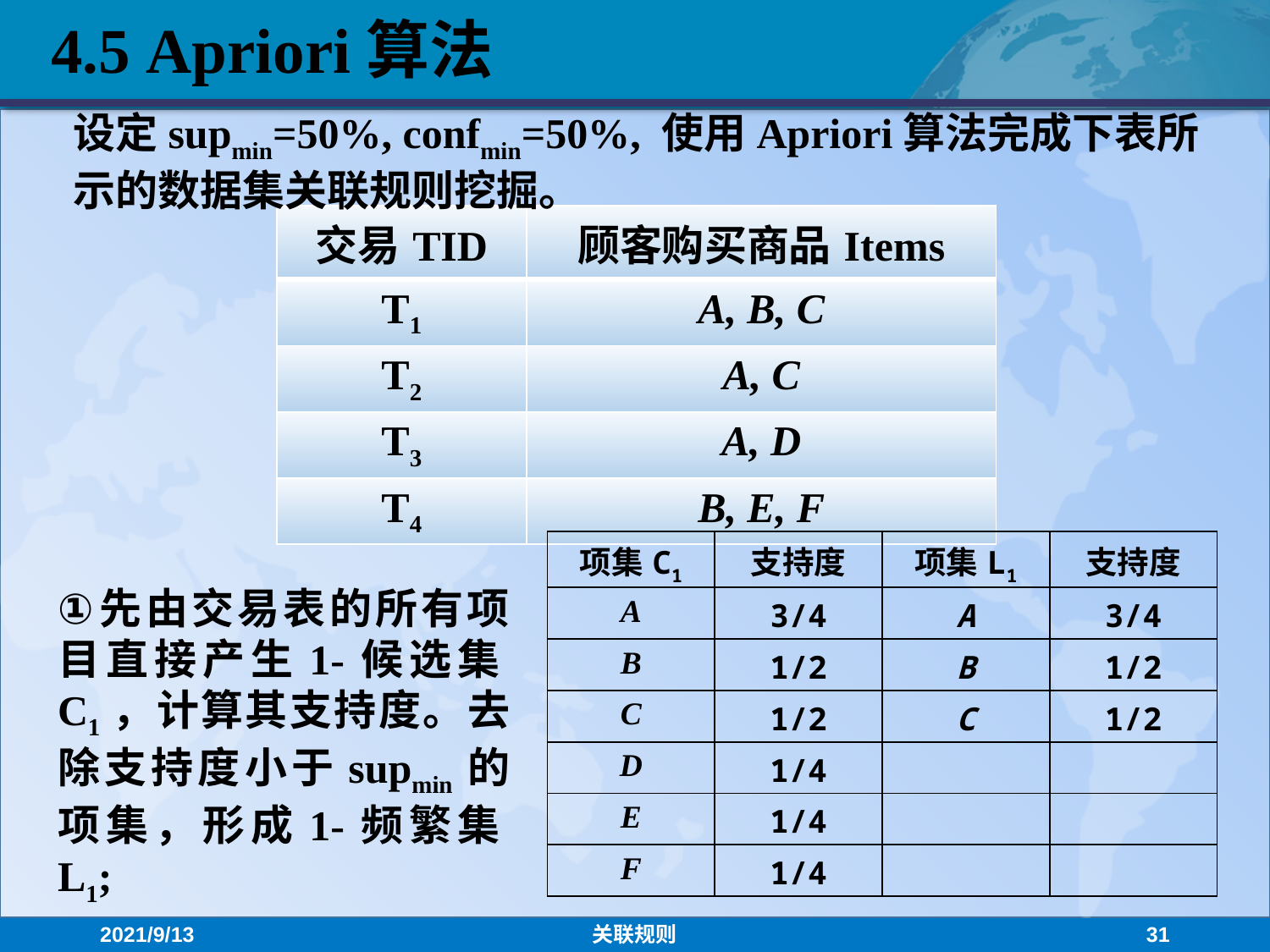

4.5 Apriori算法
设定supmin=50%, confmin=50%, 使用Apriori算法完成下表所示的数据集关联规则挖掘。
| 交易TID | 顾客购买商品Items |
| --- | --- |
| T1 | A, B, C |
| T2 | A, C |
| T3 | A, D |
| T4 | B, E, F |
| 项集C1 | 支持度 | 项集L1 | 支持度 |
| --- | --- | --- | --- |
| A | 3/4 | A | 3/4 |
| B | 1/2 | B | 1/2 |
| C | 1/2 | C | 1/2 |
| D | 1/4 |  |  |
| E | 1/4 |  |  |
| F | 1/4 |  |  |
先由交易表的所有项目直接产生1-候选集C1，计算其支持度。去除支持度小于supmin的项集，形成1-频繁集L1;
2021/9/13
关联规则
31